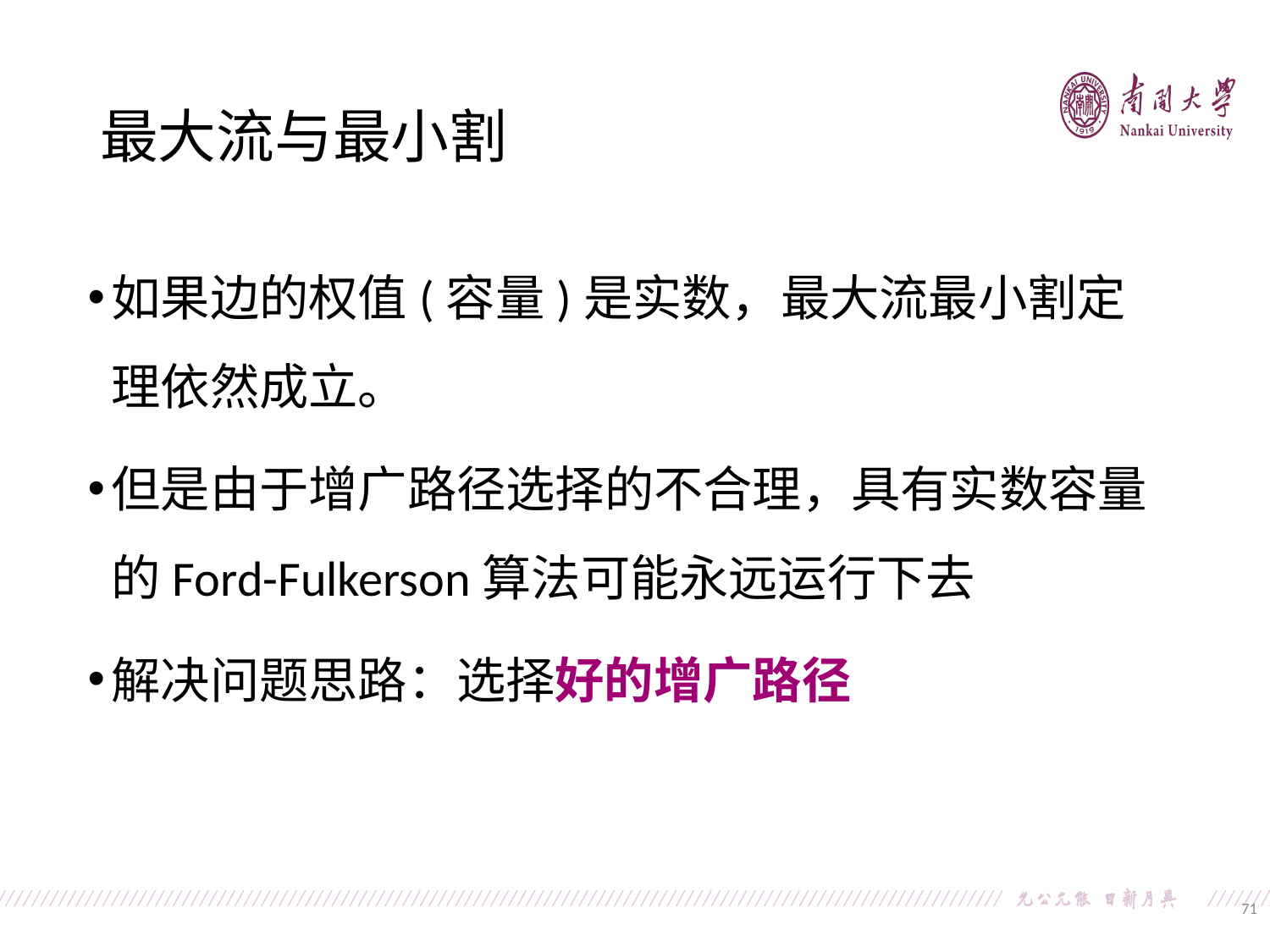

最大流与最小割
如果边的权值(容量)是实数，最大流最小割定理依然成立。
但是由于增广路径选择的不合理，具有实数容量的Ford-Fulkerson算法可能永远运行下去
解决问题思路：选择好的增广路径
71